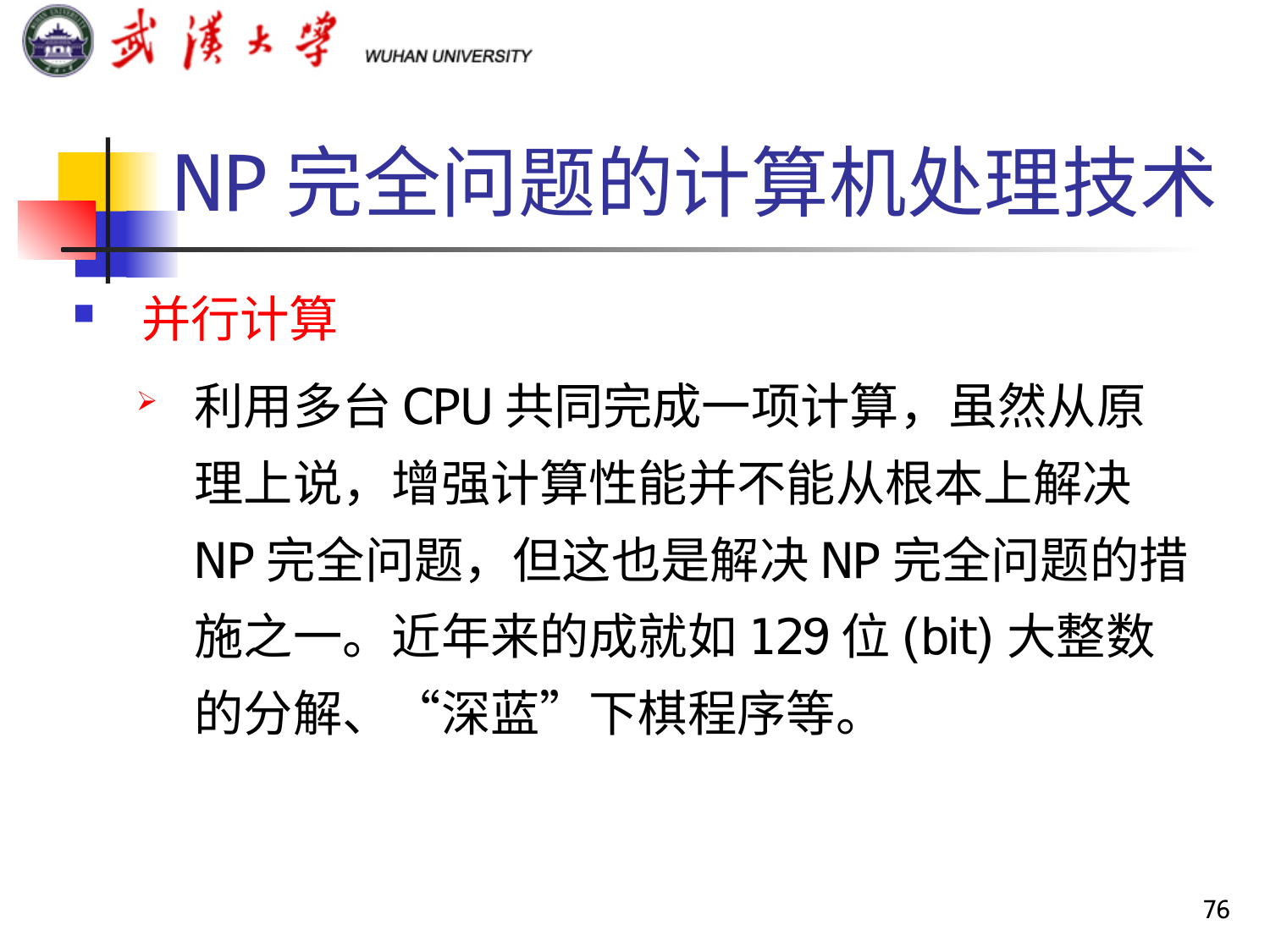

# NP完全问题的计算机处理技术
并行计算
利用多台CPU共同完成一项计算，虽然从原理上说，增强计算性能并不能从根本上解决NP完全问题，但这也是解决NP完全问题的措施之一。近年来的成就如129位(bit)大整数的分解、“深蓝”下棋程序等。
76